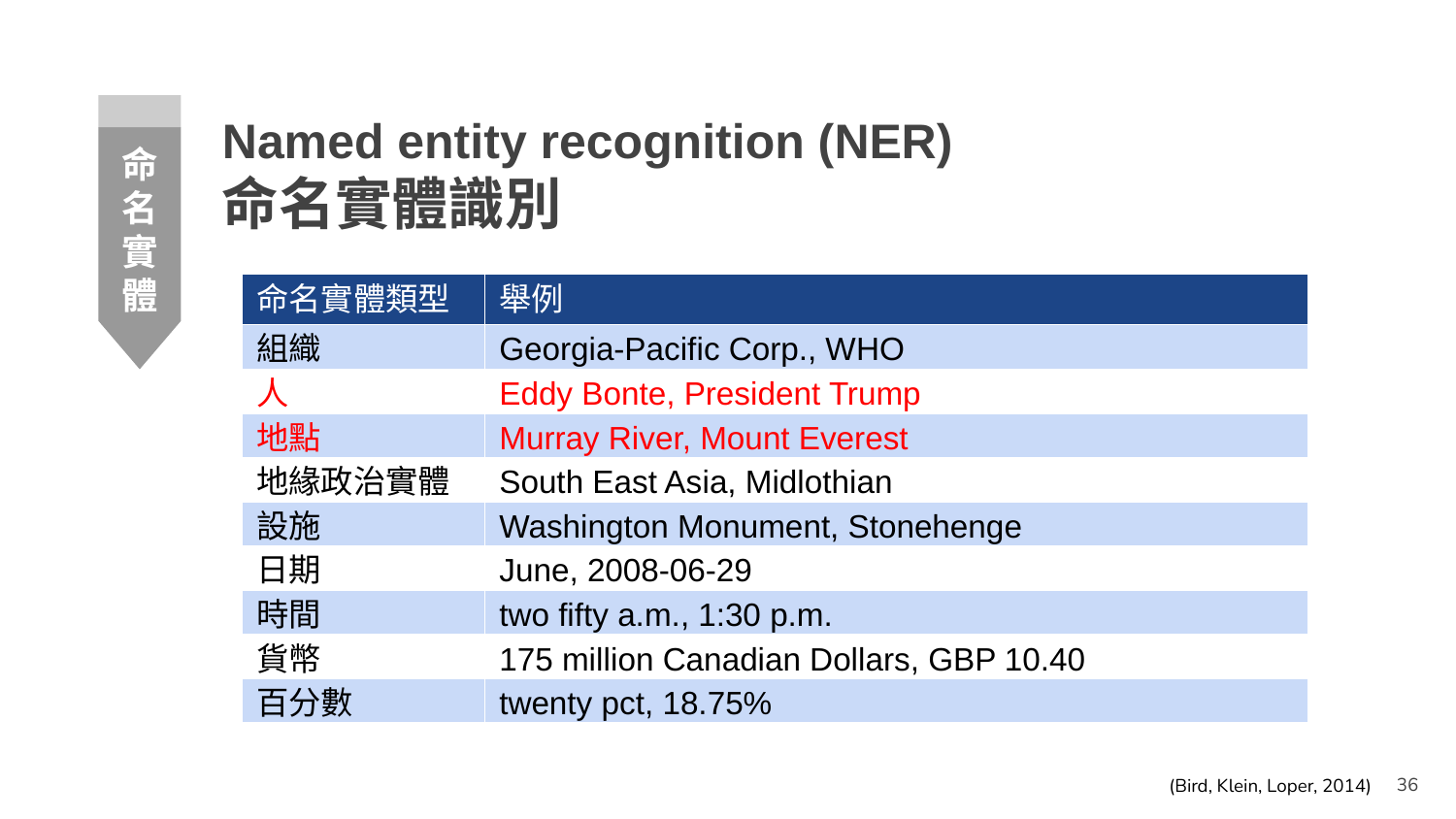

# Named entity recognition (NER)
命名實體識別
命名實體

| 命名實體類型 | 舉例 |
| --- | --- |
| 組織 | Georgia-Pacific Corp., WHO |
| 人 | Eddy Bonte, President Trump |
| 地點 | Murray River, Mount Everest |
| 地緣政治實體 | South East Asia, Midlothian |
| 設施 | Washington Monument, Stonehenge |
| 日期 | June, 2008-06-29 |
| 時間 | two fifty a.m., 1:30 p.m. |
| 貨幣 | 175 million Canadian Dollars, GBP 10.40 |
| 百分數 | twenty pct, 18.75% |
36
(Bird, Klein, Loper, 2014)